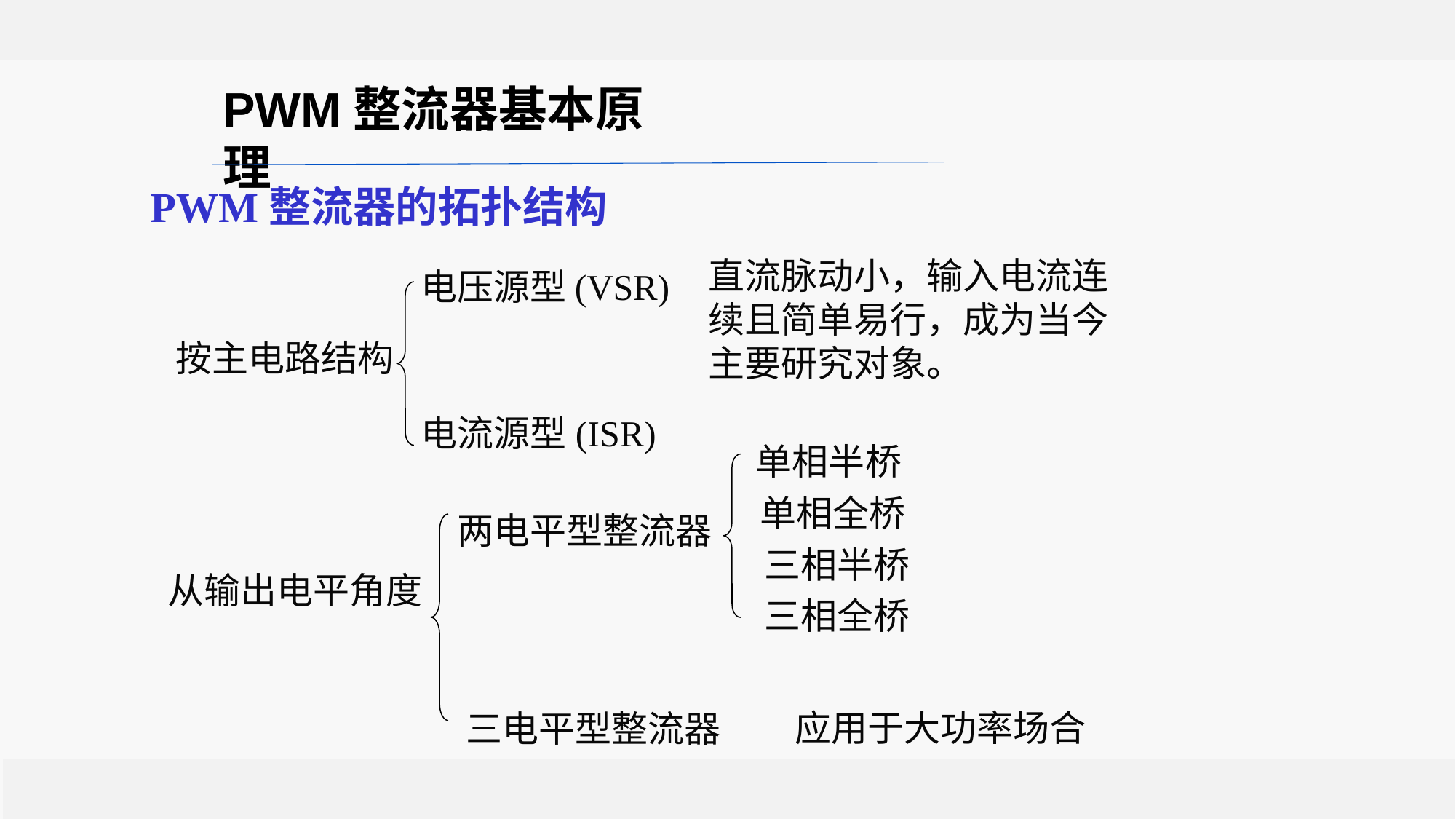

PWM整流器基本原理

PWM整流器的拓扑结构
直流脉动小，输入电流连续且简单易行，成为当今主要研究对象。
电压源型(VSR)

按主电路结构
电流源型(ISR)
单相半桥

单相全桥
两电平型整流器

三相半桥
从输出电平角度
三相全桥
应用于大功率场合
三电平型整流器